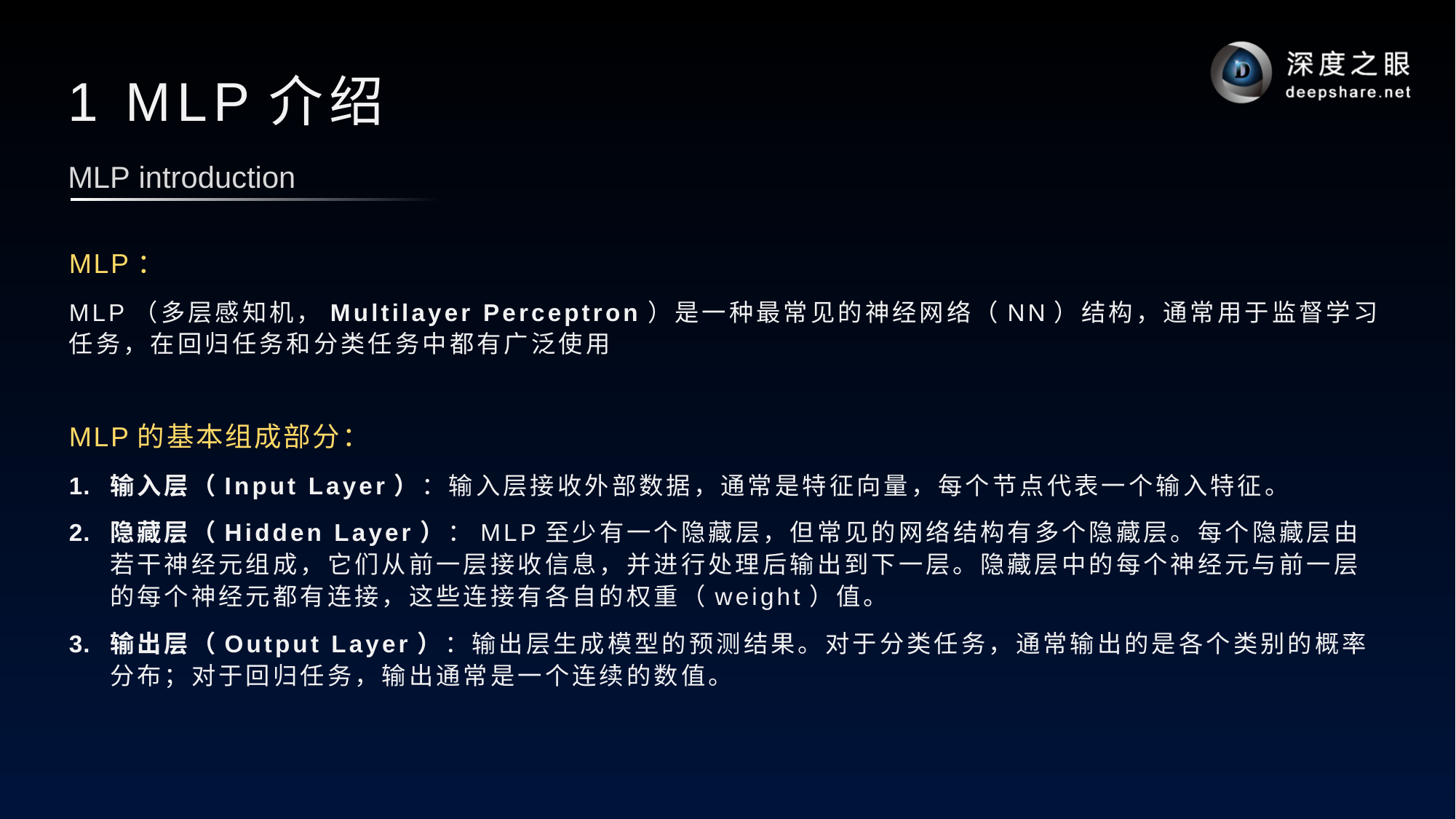

# 1 MLP介绍
MLP introduction
MLP：
MLP（多层感知机，Multilayer Perceptron）是一种最常见的神经网络（NN）结构，通常用于监督学习任务，在回归任务和分类任务中都有广泛使用

MLP的基本组成部分：
输入层（Input Layer）：输入层接收外部数据，通常是特征向量，每个节点代表一个输入特征。
隐藏层（Hidden Layer）：MLP至少有一个隐藏层，但常见的网络结构有多个隐藏层。每个隐藏层由若干神经元组成，它们从前一层接收信息，并进行处理后输出到下一层。隐藏层中的每个神经元与前一层的每个神经元都有连接，这些连接有各自的权重（weight）值。
输出层（Output Layer）：输出层生成模型的预测结果。对于分类任务，通常输出的是各个类别的概率分布；对于回归任务，输出通常是一个连续的数值。